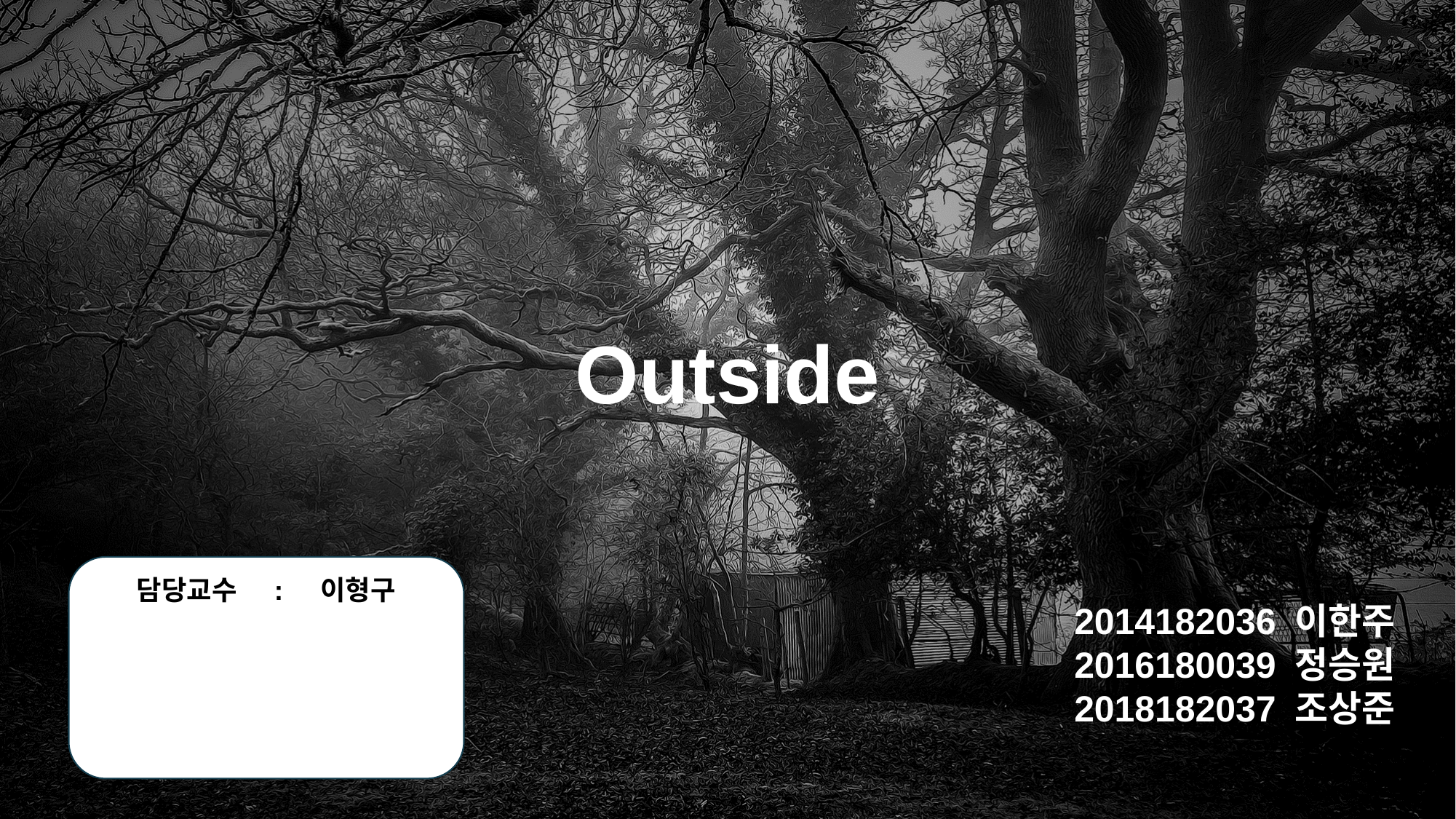

Outside
담당교수    :    이형구
2014182036 이한주
2016180039 정승원
2018182037 조상준
1